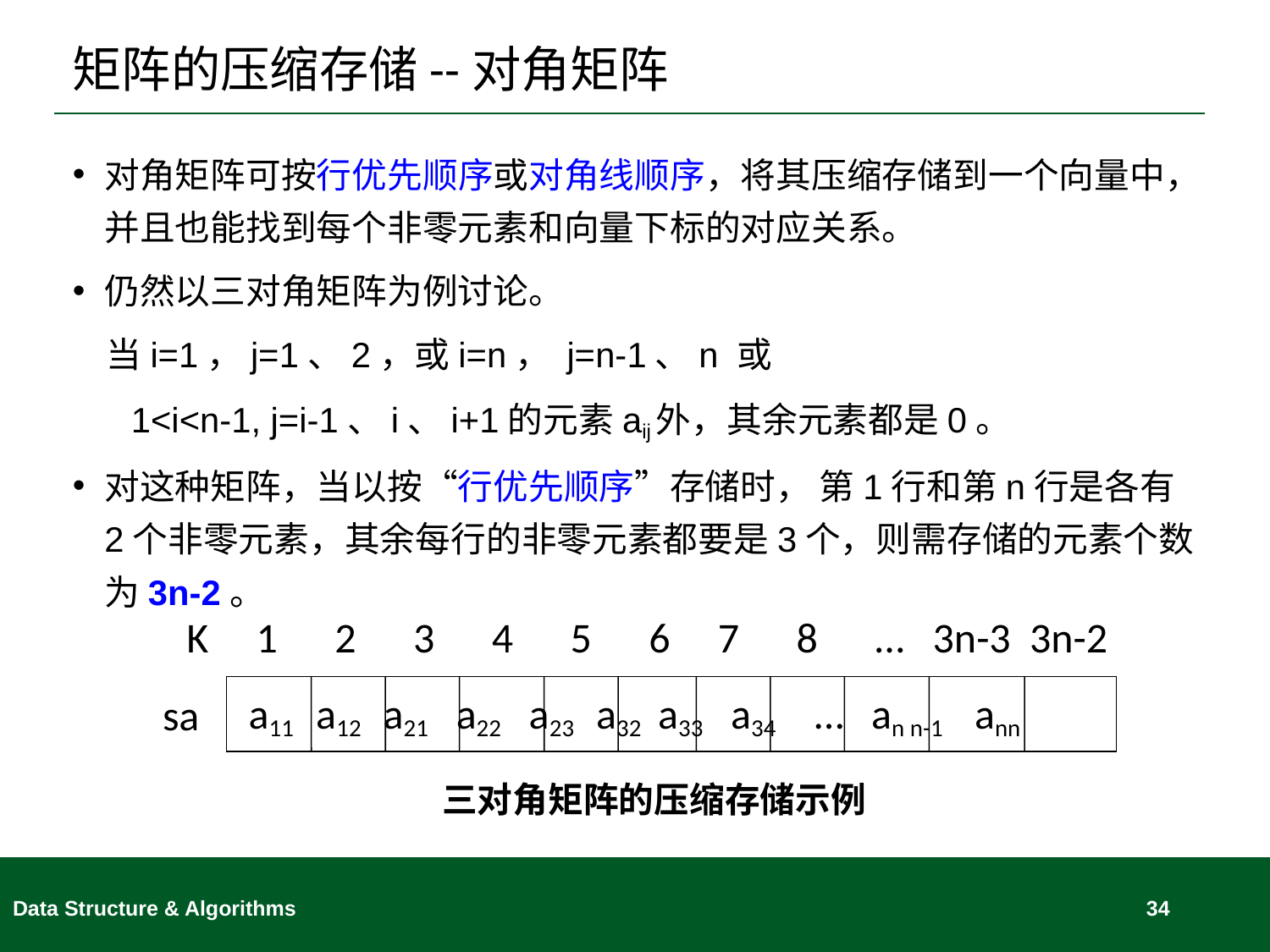

# 矩阵的压缩存储--对角矩阵
对角矩阵可按行优先顺序或对角线顺序，将其压缩存储到一个向量中，并且也能找到每个非零元素和向量下标的对应关系。
仍然以三对角矩阵为例讨论。
   当i=1，j=1、2，或i=n， j=n-1、n 或
      1<i<n-1, j=i-1、i、i+1的元素aij外，其余元素都是0。
对这种矩阵，当以按“行优先顺序”存储时， 第1行和第n行是各有2个非零元素，其余每行的非零元素都要是3个，则需存储的元素个数为3n-2。

K     1      2      3      4      5      6     7      8      …   3n-3  3n-2
 a11    a12    a21     a22     a23    a32   a33     a34       …     an n-1     ann

sa
三对角矩阵的压缩存储示例
Data Structure & Algorithms
34